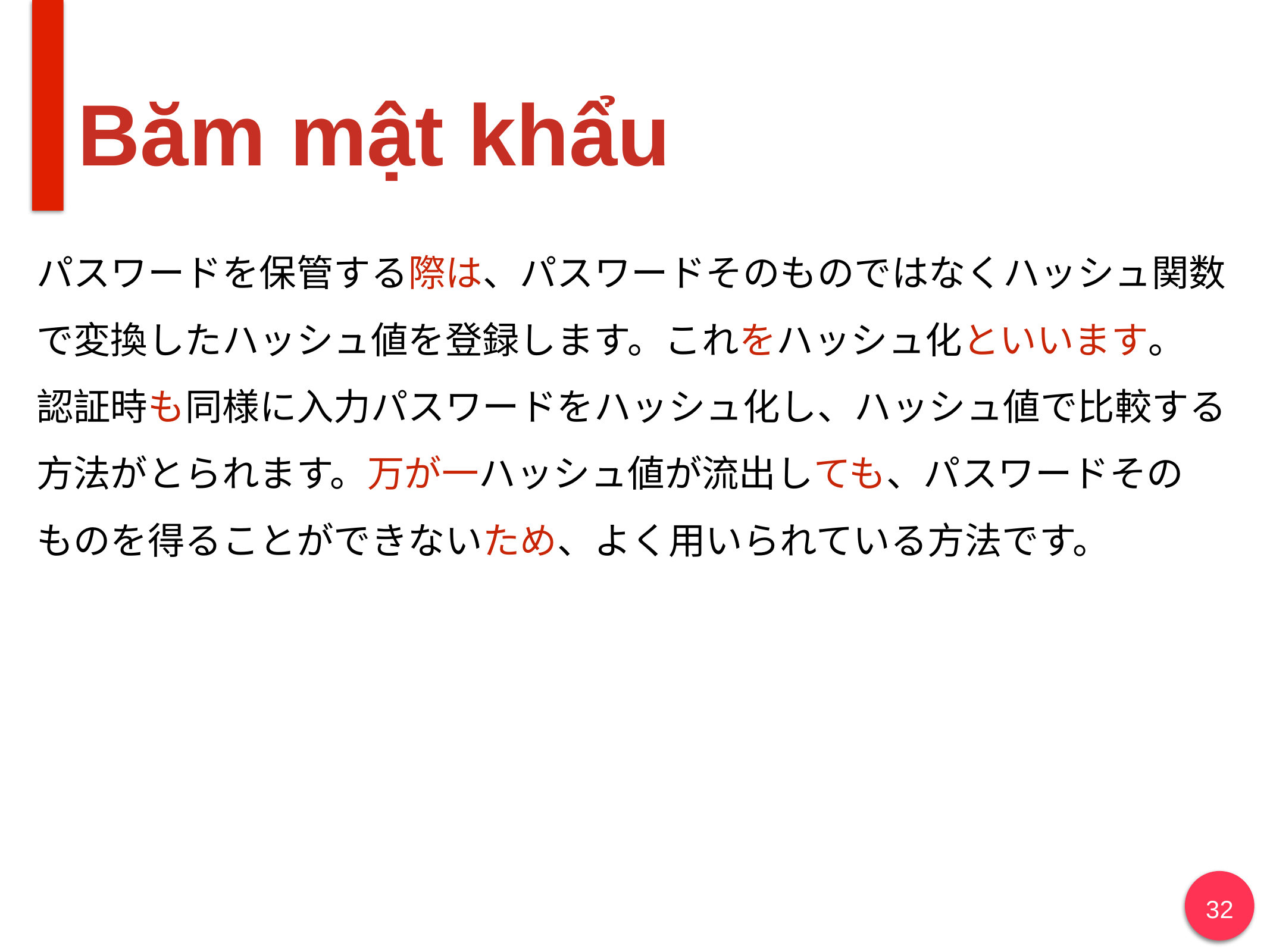

# Băm mật khẩu
パスワードを保管する際は、パスワードそのものではなくハッシュ関数で変換したハッシュ値を登録します。これをハッシュ化といいます。
認証時も同様に入力パスワードをハッシュ化し、ハッシュ値で比較する方法がとられます。万が一ハッシュ値が流出しても、パスワードその
ものを得ることができないため、よく用いられている方法です。

32